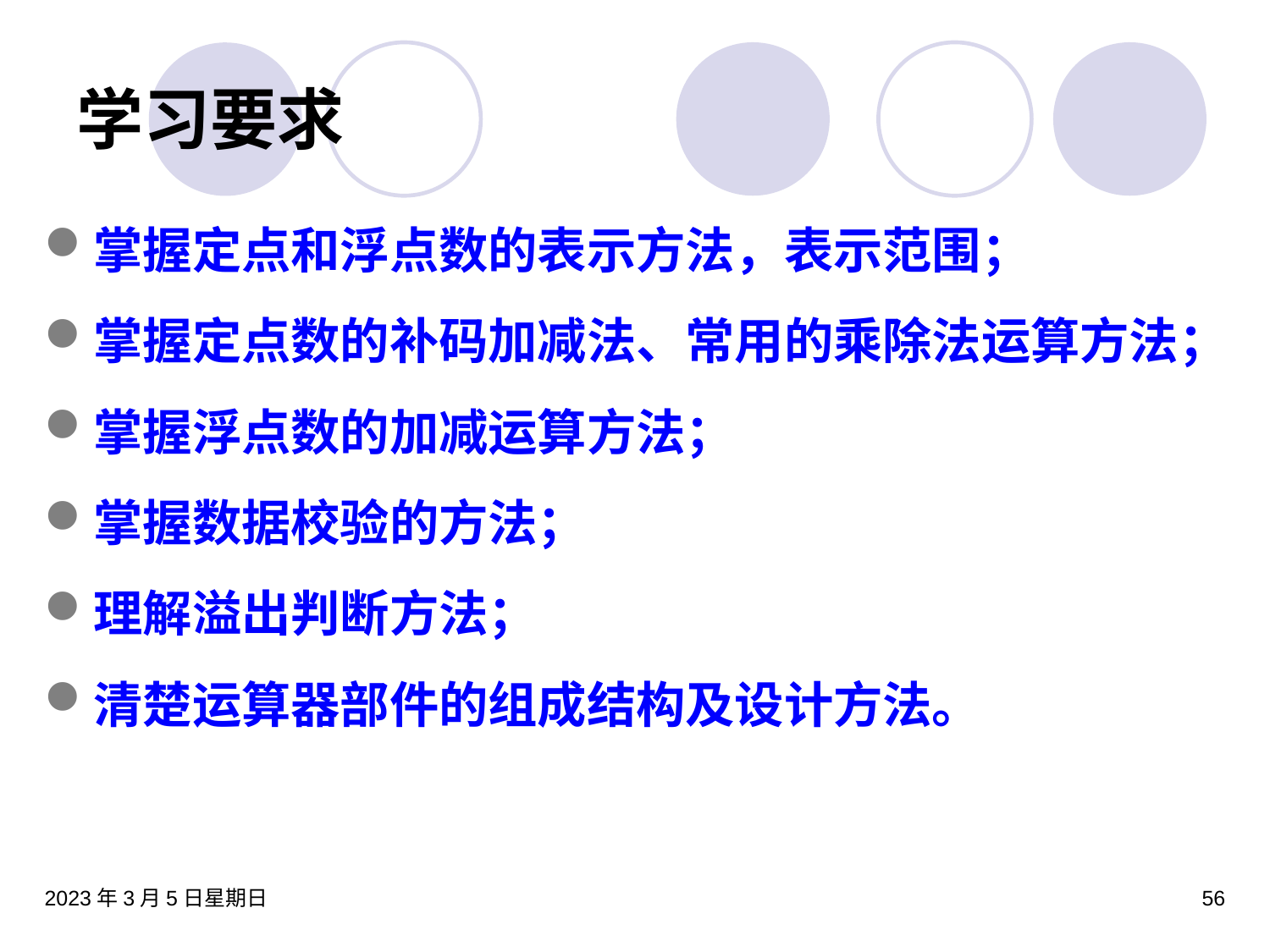

# 学习要求
掌握定点和浮点数的表示方法，表示范围；
掌握定点数的补码加减法、常用的乘除法运算方法；
掌握浮点数的加减运算方法；
掌握数据校验的方法；
理解溢出判断方法；
清楚运算器部件的组成结构及设计方法。
2023年3月5日星期日
56